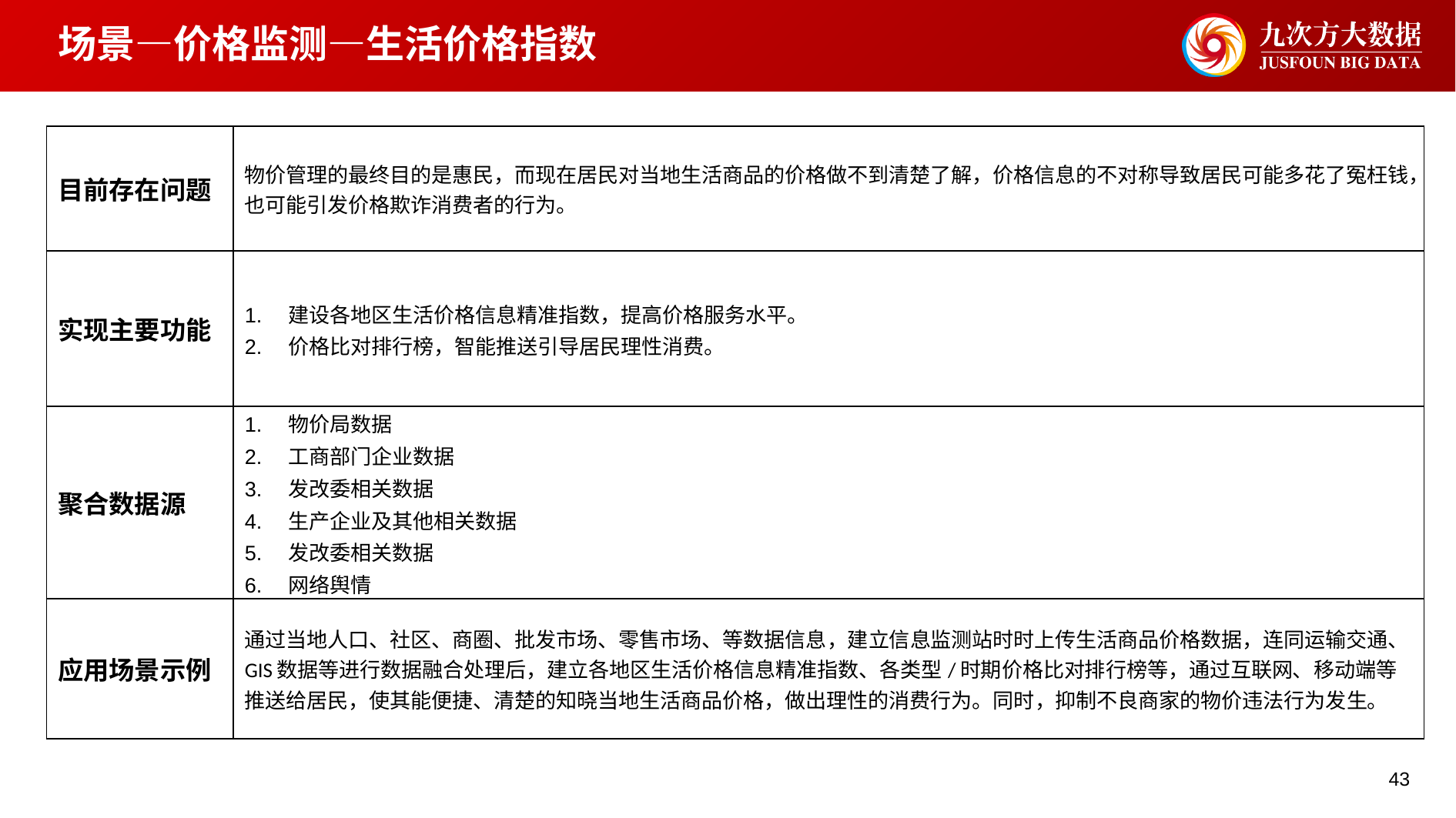

# 场景—价格监测—生活价格指数
| 目前存在问题 | 物价管理的最终目的是惠民，而现在居民对当地生活商品的价格做不到清楚了解，价格信息的不对称导致居民可能多花了冤枉钱，也可能引发价格欺诈消费者的行为。 |
| --- | --- |
| 实现主要功能 | 建设各地区生活价格信息精准指数，提高价格服务水平。 价格比对排行榜，智能推送引导居民理性消费。 |
| 聚合数据源 | 物价局数据 工商部门企业数据 发改委相关数据 生产企业及其他相关数据 发改委相关数据 网络舆情 |
| 应用场景示例 | 通过当地人口、社区、商圈、批发市场、零售市场、等数据信息，建立信息监测站时时上传生活商品价格数据，连同运输交通、GIS数据等进行数据融合处理后，建立各地区生活价格信息精准指数、各类型/时期价格比对排行榜等，通过互联网、移动端等推送给居民，使其能便捷、清楚的知晓当地生活商品价格，做出理性的消费行为。同时，抑制不良商家的物价违法行为发生。 |
43